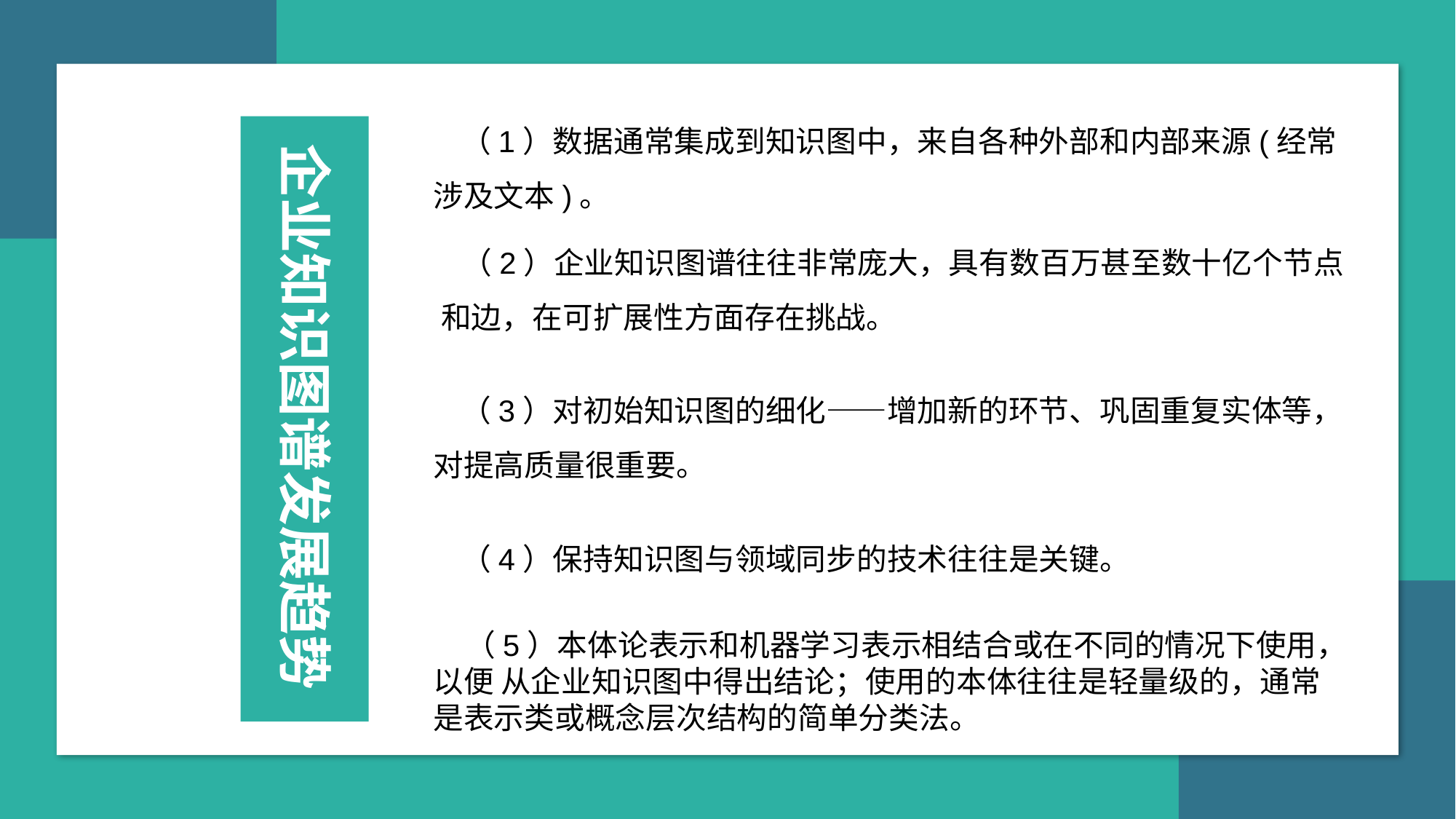

（1）数据通常集成到知识图中，来自各种外部和内部来源(经常涉及文本)。

企业知识图谱发展趋势
  （2）企业知识图谱往往非常庞大，具有数百万甚至数十亿个节点和边，在可扩展性方面存在挑战。
   （3）对初始知识图的细化——增加新的环节、巩固重复实体等，对提高质量很重要。
   （4）保持知识图与领域同步的技术往往是关键。
（5）本体论表示和机器学习表示相结合或在不同的情况下使用，以便 从企业知识图中得出结论；使用的本体往往是轻量级的，通常是表示类或概念层次结构的简单分类法。